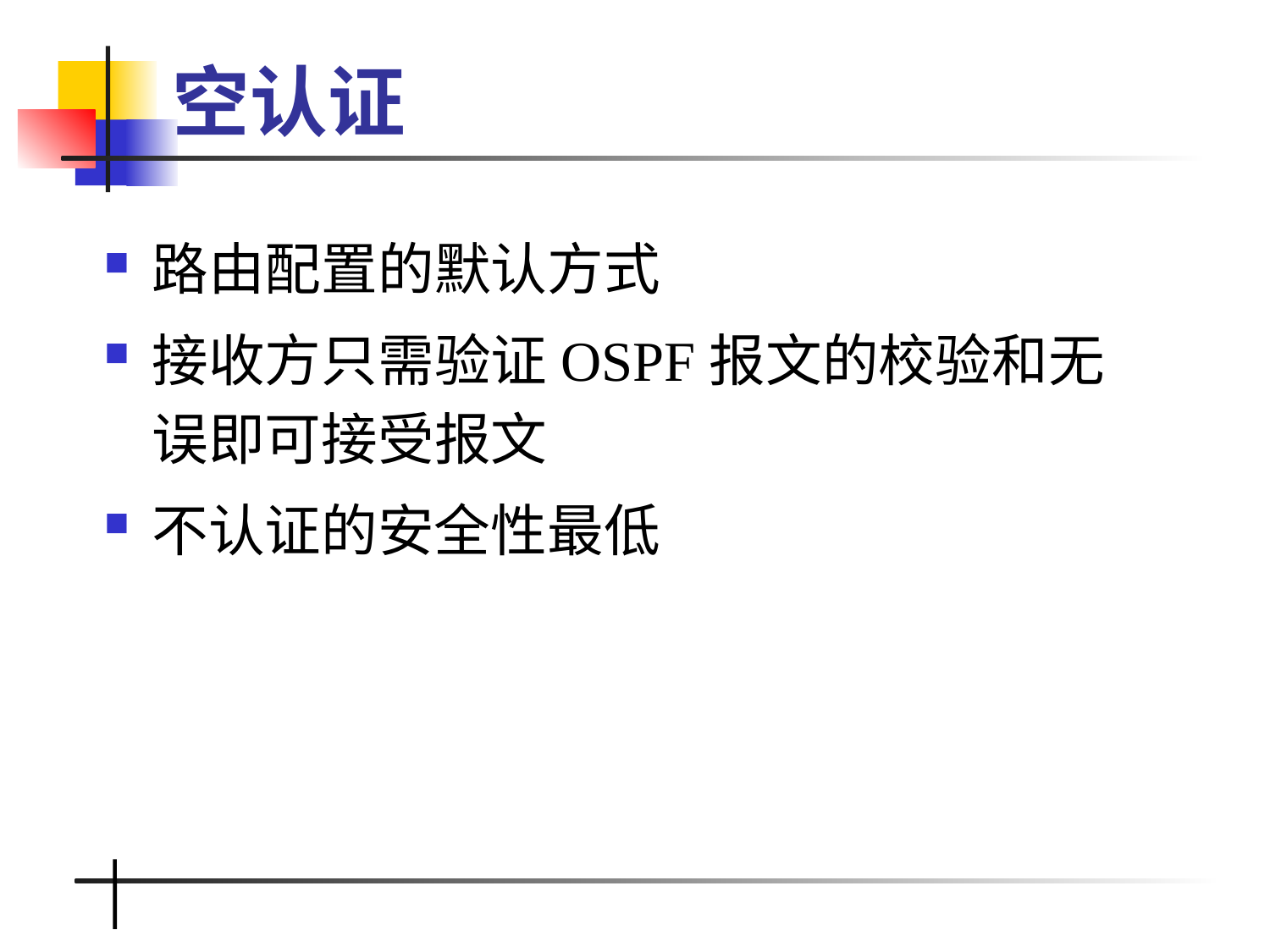

# 空认证
路由配置的默认方式
接收方只需验证OSPF报文的校验和无误即可接受报文
不认证的安全性最低